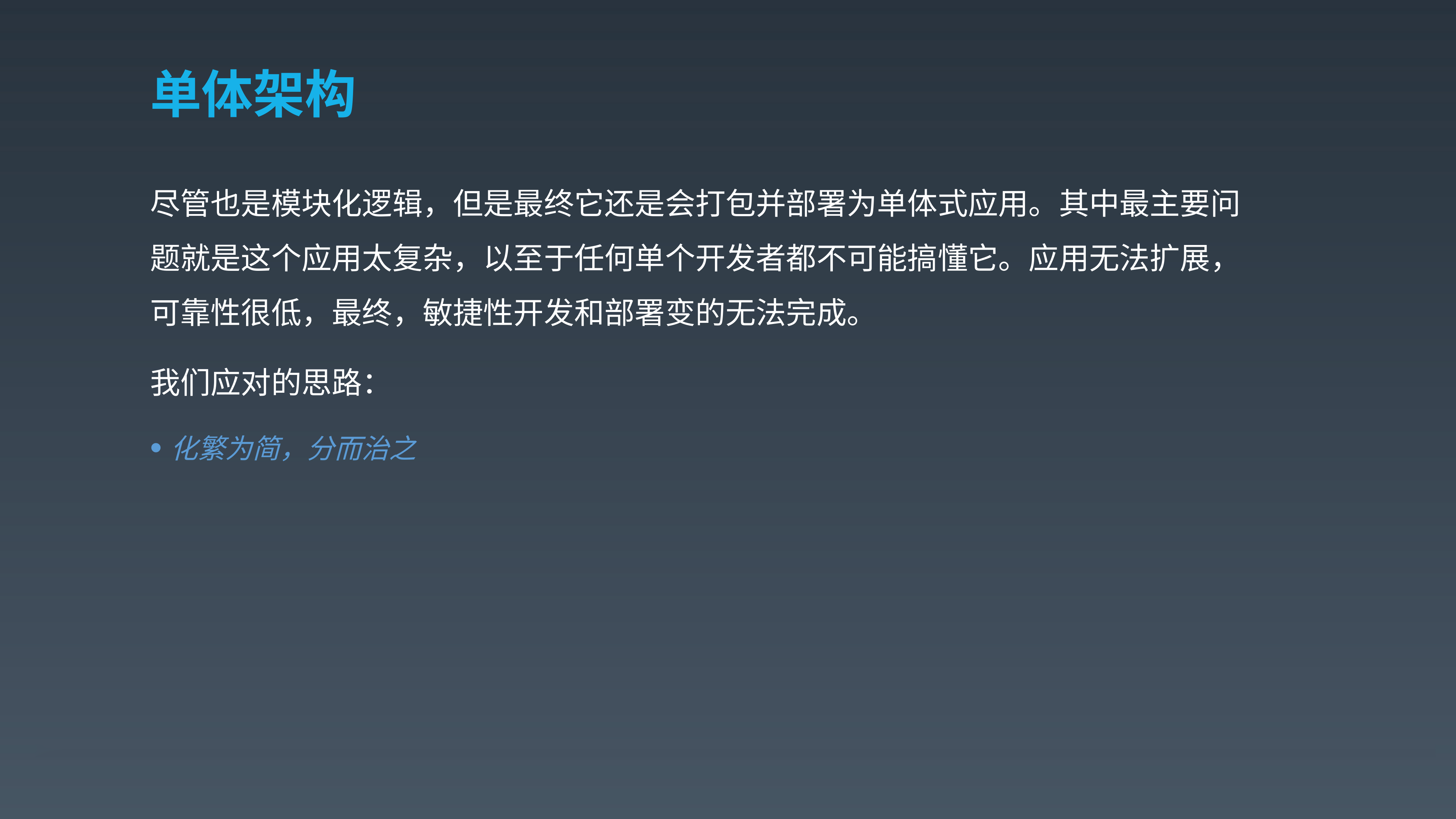

# 单体架构
尽管也是模块化逻辑，但是最终它还是会打包并部署为单体式应用。其中最主要问题就是这个应用太复杂，以至于任何单个开发者都不可能搞懂它。应用无法扩展，可靠性很低，最终，敏捷性开发和部署变的无法完成。
我们应对的思路：
化繁为简，分而治之